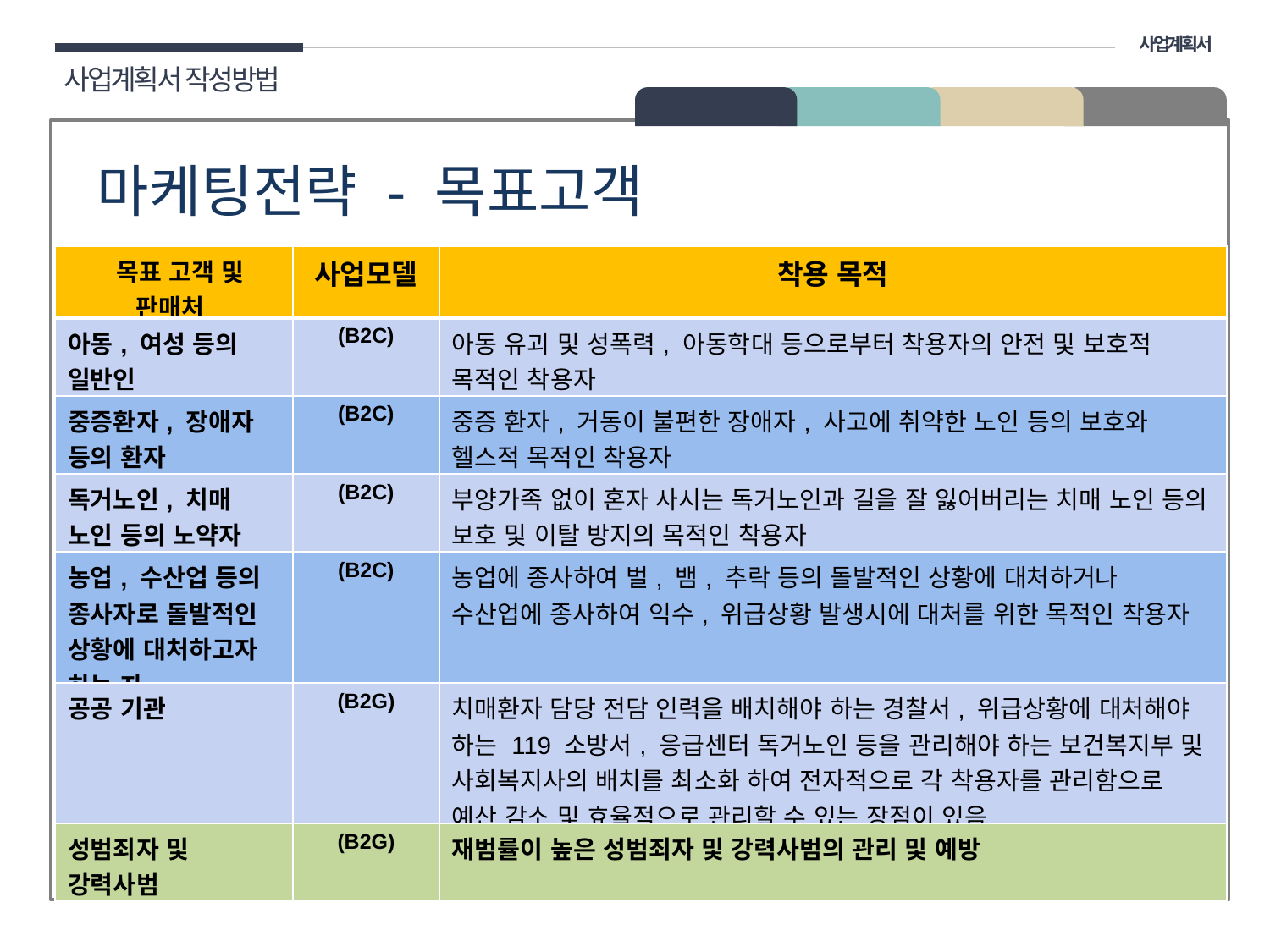

사업계획서
사업계획서 작성방법
02 구성

마케팅전략 - 목표고객
| 목표 고객 및 판매처 | 사업모델 | 착용 목적 |
| --- | --- | --- |
| 아동, 여성 등의 일반인 | (B2C) | 아동 유괴 및 성폭력, 아동학대 등으로부터 착용자의 안전 및 보호적 목적인 착용자 |
| 중증환자, 장애자 등의 환자 | (B2C) | 중증 환자, 거동이 불편한 장애자, 사고에 취약한 노인 등의 보호와 헬스적 목적인 착용자 |
| 독거노인, 치매 노인 등의 노약자 | (B2C) | 부양가족 없이 혼자 사시는 독거노인과 길을 잘 잃어버리는 치매 노인 등의 보호 및 이탈 방지의 목적인 착용자 |
| 농업, 수산업 등의 종사자로 돌발적인 상황에 대처하고자 하는 자 | (B2C) | 농업에 종사하여 벌, 뱀, 추락 등의 돌발적인 상황에 대처하거나 수산업에 종사하여 익수, 위급상황 발생시에 대처를 위한 목적인 착용자 |
| 공공 기관 | (B2G) | 치매환자 담당 전담 인력을 배치해야 하는 경찰서, 위급상황에 대처해야 하는 119 소방서, 응급센터 독거노인 등을 관리해야 하는 보건복지부 및 사회복지사의 배치를 최소화 하여 전자적으로 각 착용자를 관리함으로 예산 감소 및 효율적으로 관리할 수 있는 장점이 있음. |
| 성범죄자 및 강력사범 | (B2G) | 재범률이 높은 성범죄자 및 강력사범의 관리 및 예방 |